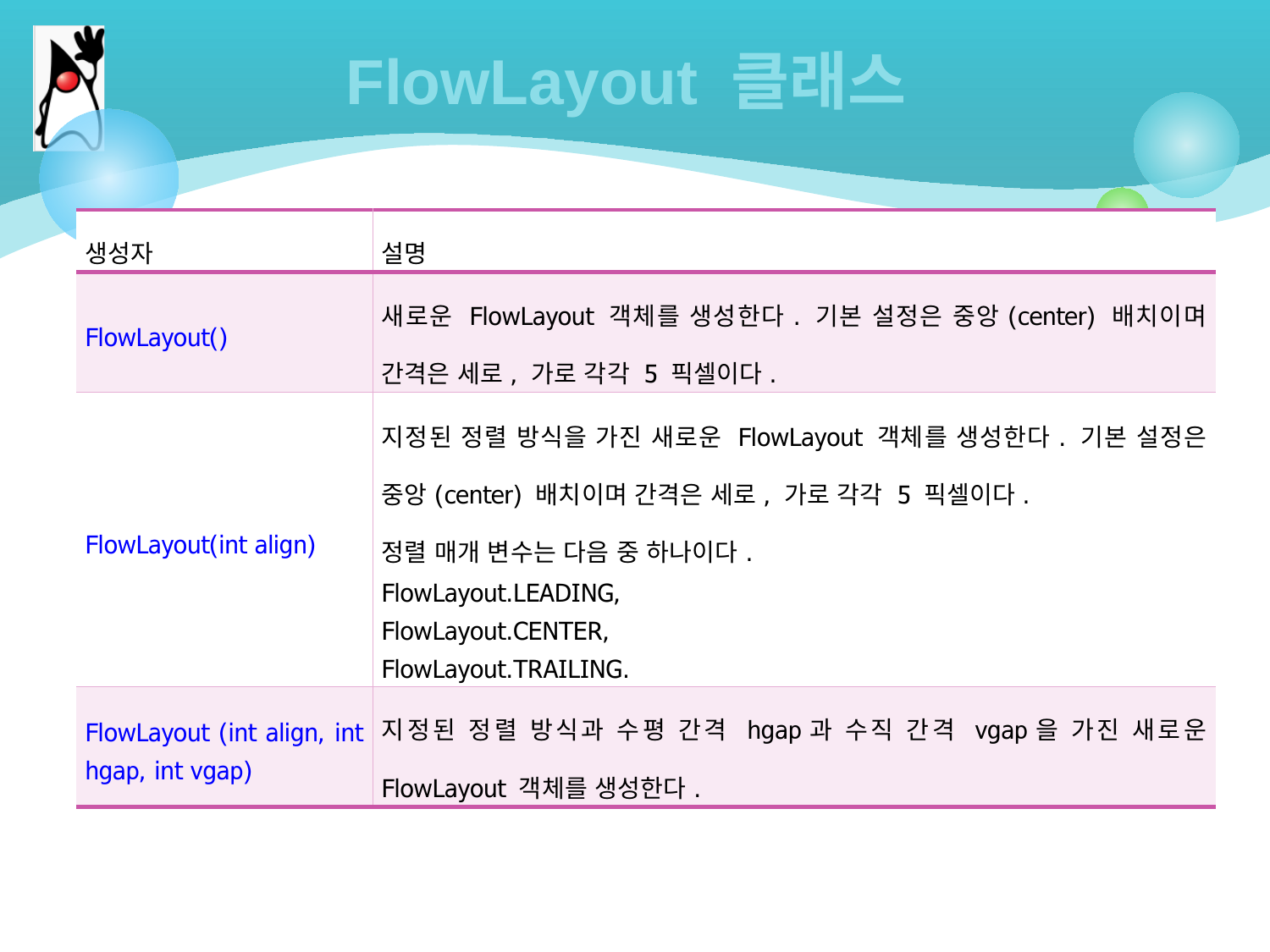

# FlowLayout 클래스
| 생성자 | 설명 |
| --- | --- |
| FlowLayout() | 새로운 FlowLayout 객체를 생성한다. 기본 설정은 중앙(center) 배치이며 간격은 세로, 가로 각각 5 픽셀이다. |
| FlowLayout(int align) | 지정된 정렬 방식을 가진 새로운 FlowLayout 객체를 생성한다. 기본 설정은 중앙(center) 배치이며 간격은 세로, 가로 각각 5 픽셀이다. 정렬 매개 변수는 다음 중 하나이다. FlowLayout.LEADING, FlowLayout.CENTER, FlowLayout.TRAILING. |
| FlowLayout (int align, int hgap, int vgap) | 지정된 정렬 방식과 수평 간격 hgap과 수직 간격 vgap을 가진 새로운 FlowLayout 객체를 생성한다. |